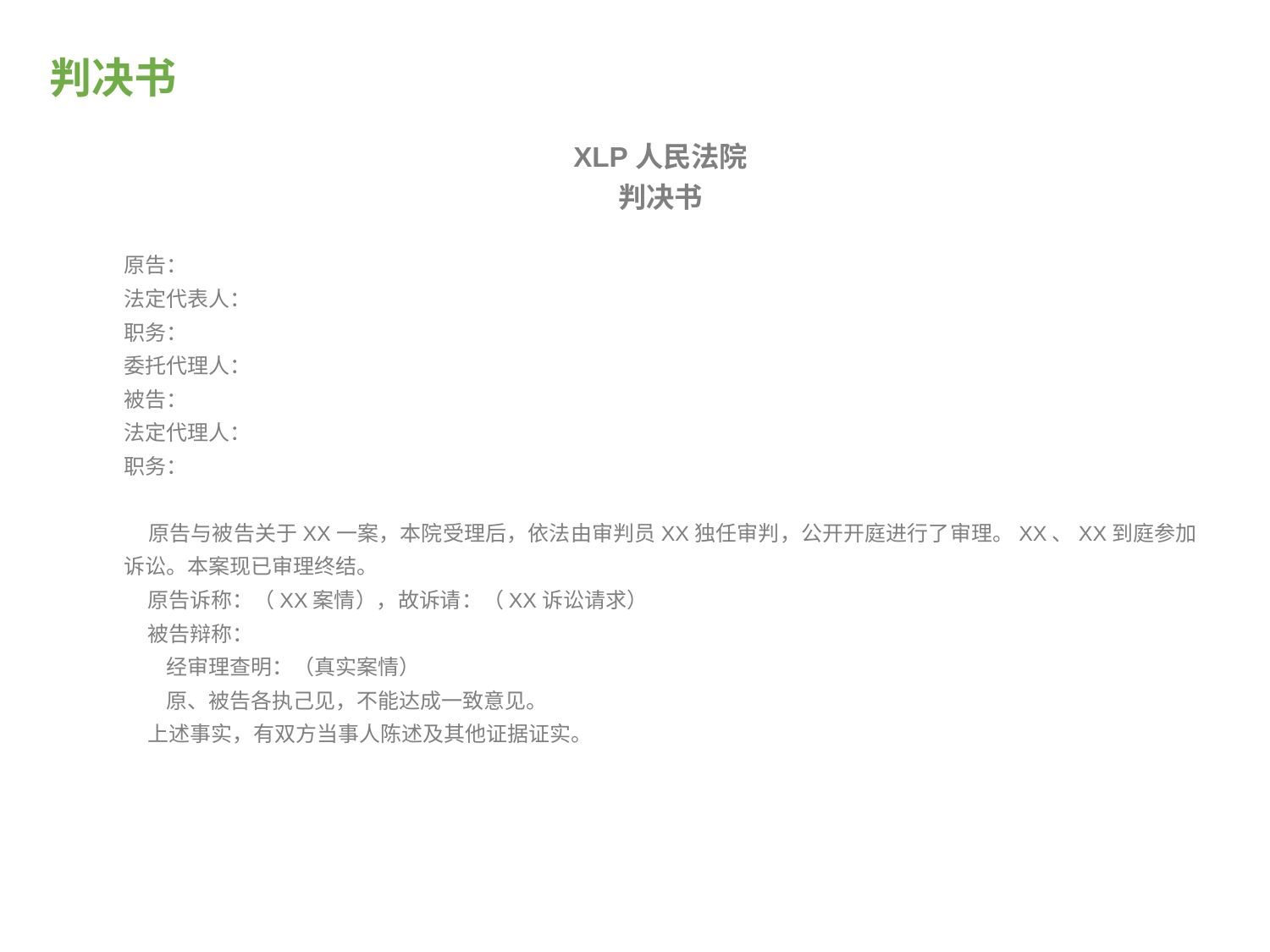

# 判决书
XLP人民法院
判决书

原告：
法定代表人：
职务：
委托代理人：
被告：
法定代理人：
职务：

    原告与被告关于XX一案，本院受理后，依法由审判员XX独任审判，公开开庭进行了审理。XX、XX到庭参加诉讼。本案现已审理终结。
    原告诉称：（XX案情），故诉请：（XX诉讼请求）
    被告辩称：
经审理查明：（真实案情）
原、被告各执己见，不能达成一致意见。
    上述事实，有双方当事人陈述及其他证据证实。